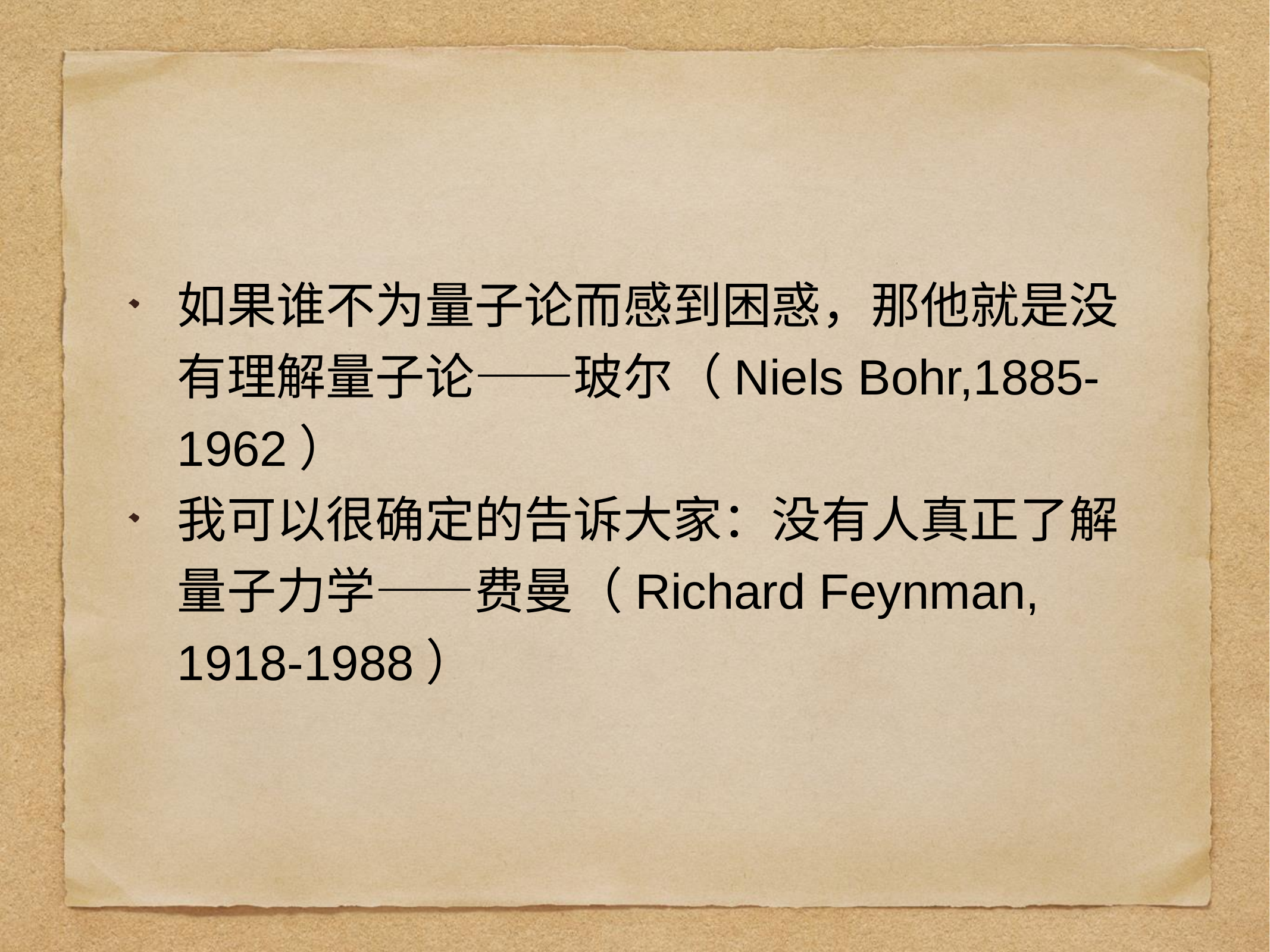

如果谁不为量子论而感到困惑，那他就是没有理解量子论——玻尔（Niels Bohr,1885-1962）
我可以很确定的告诉大家：没有人真正了解量子力学——费曼（Richard Feynman, 1918-1988）